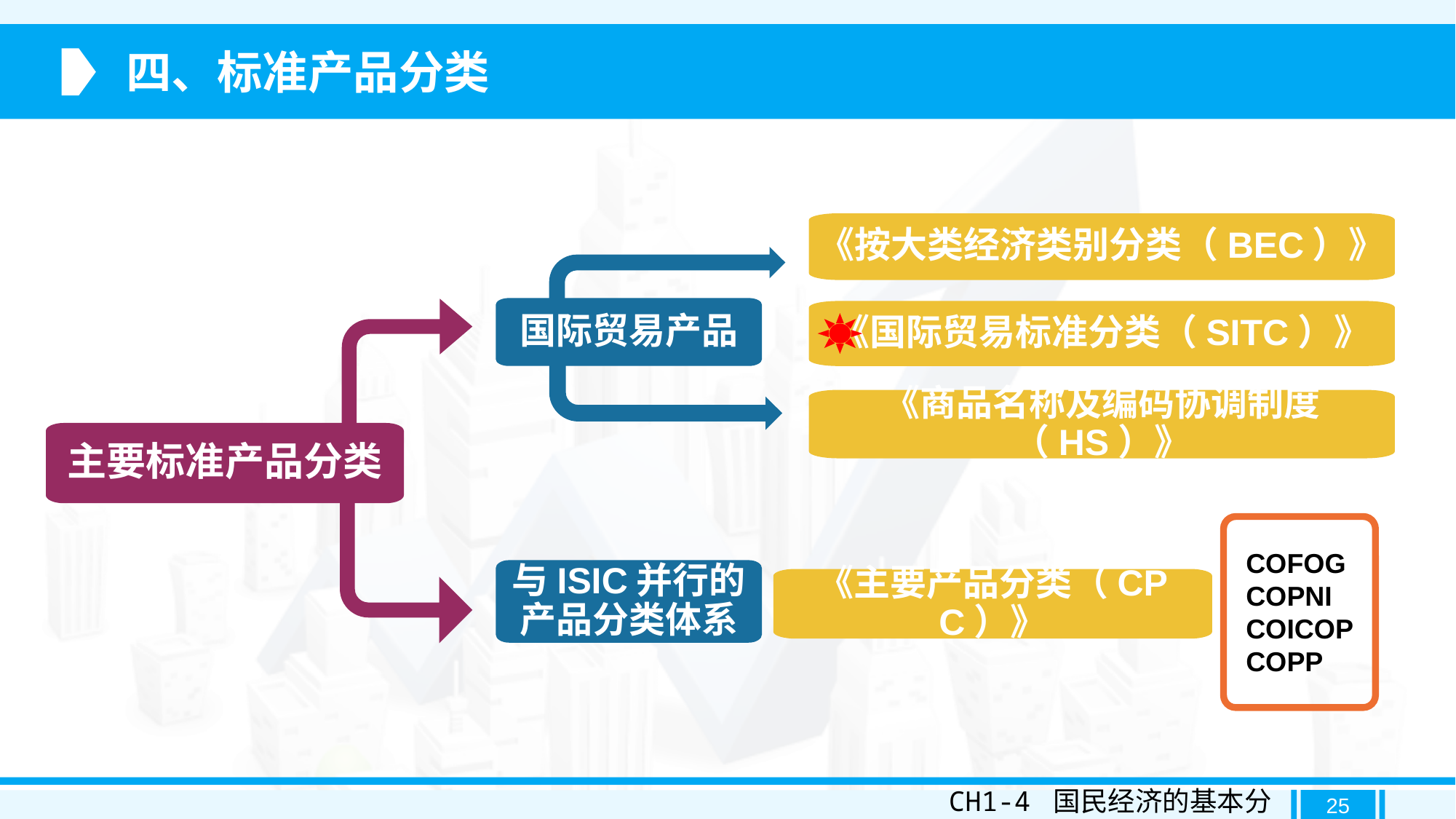

四、标准产品分类

《按大类经济类别分类（BEC）》

国际贸易产品

《商品名称及编码协调制度（HS）》
主要标准产品分类

与ISIC并行的产品分类体系
《主要产品分类（CPC）》

COFOG
COPNI
COICOP
COPP
《国际贸易标准分类（SITC）》

CH1-4 国民经济的基本分类
25